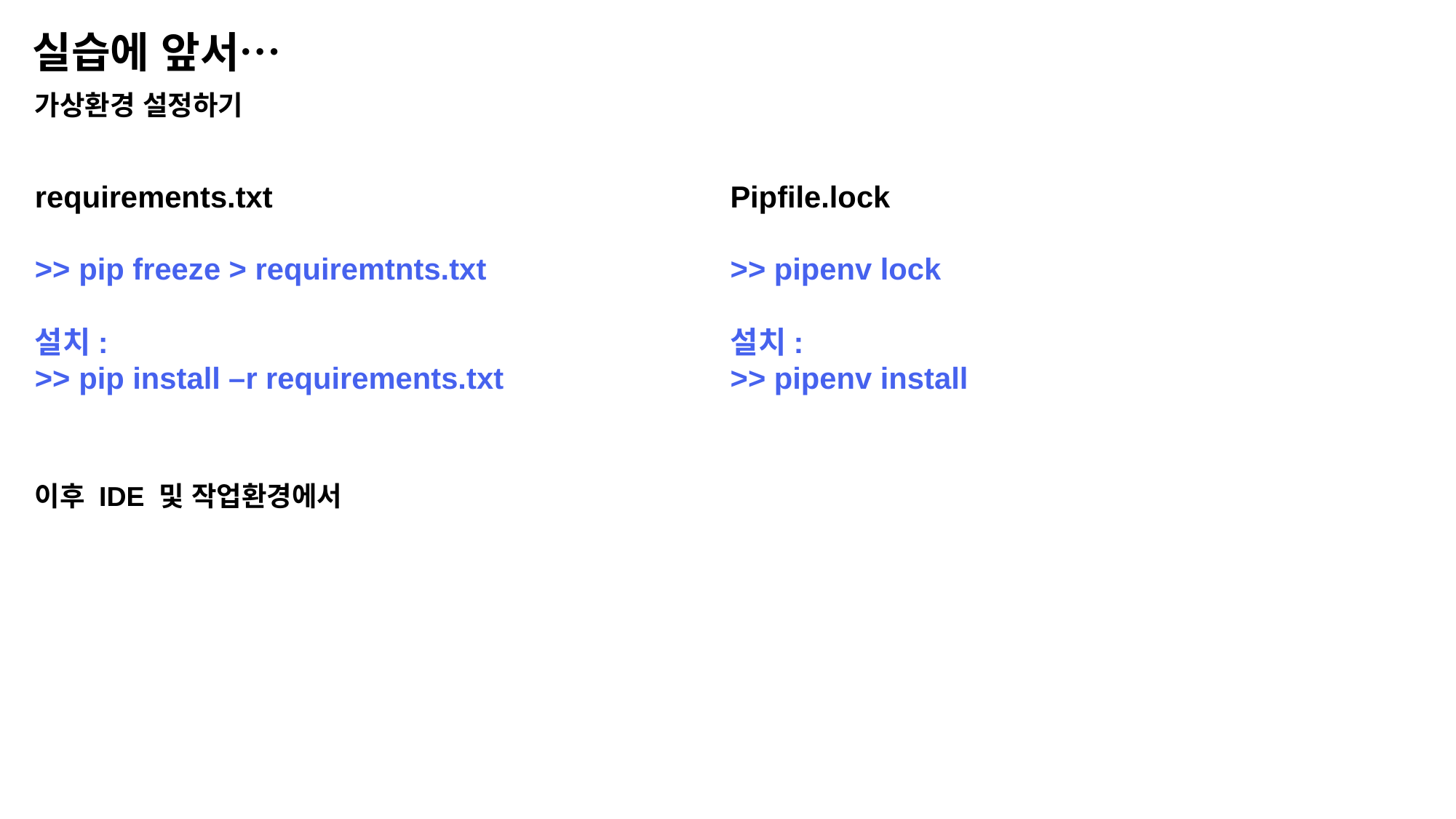

실습에 앞서…
가상환경 설정하기
requirements.txt

>> pip freeze > requiremtnts.txt

설치:
>> pip install –r requirements.txt

Pipfile.lock

>> pipenv lock

설치:
>> pipenv install

이후 IDE 및 작업환경에서